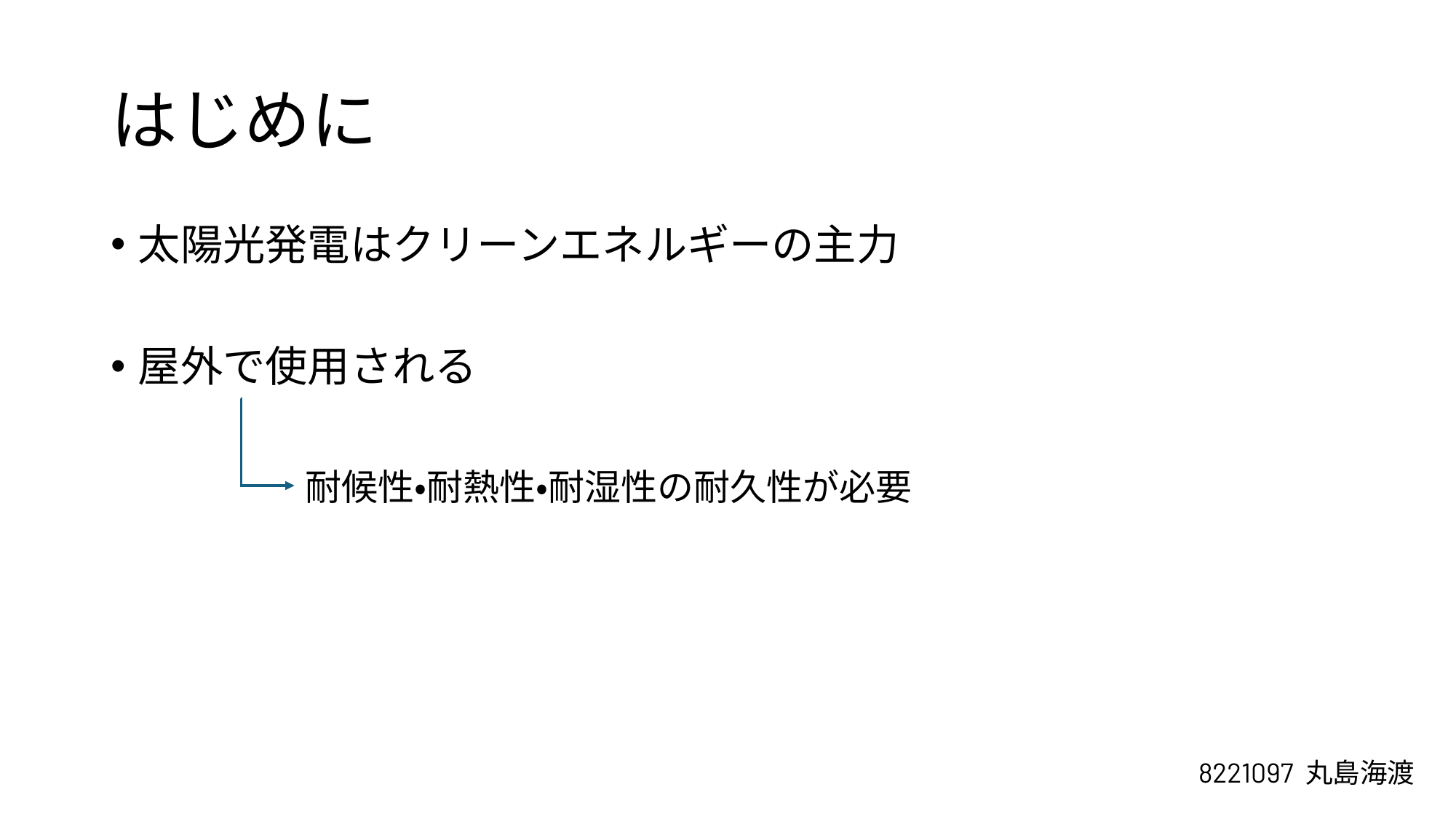

# はじめに
太陽光発電はクリーンエネルギーの主力

屋外で使用される

耐候性・耐熱性・耐湿性の耐久性が必要
8221097 丸島海渡